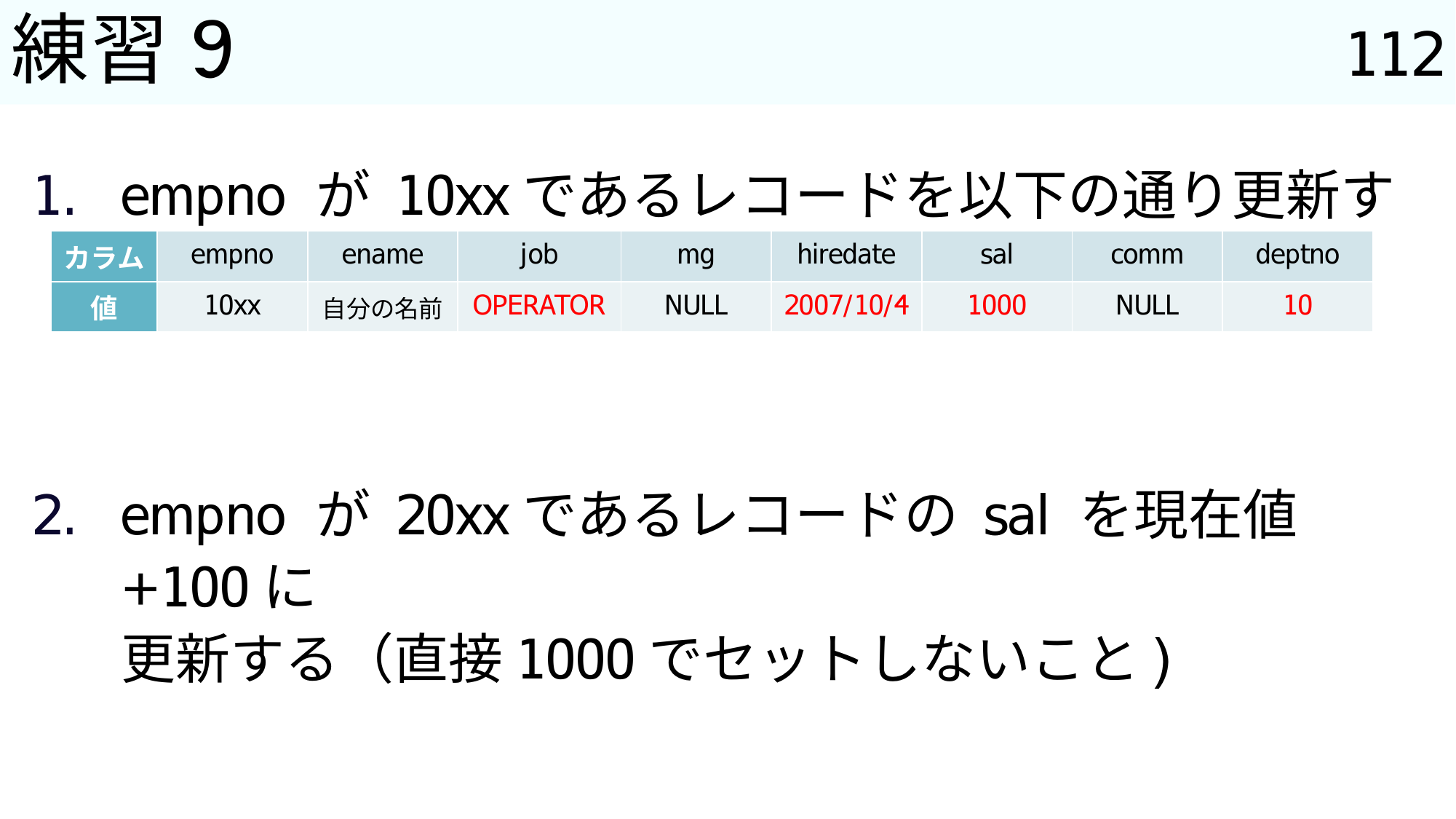

112
# 練習9
empno が 10xxであるレコードを以下の通り更新する

empno が 20xxであるレコードの sal を現在値+100に
更新する（直接1000でセットしないこと)
| カラム | empno | ename | job | mg | hiredate | sal | comm | deptno |
| --- | --- | --- | --- | --- | --- | --- | --- | --- |
| 値 | 10xx | 自分の名前 | OPERATOR | NULL | 2007/10/4 | 1000 | NULL | 10 |